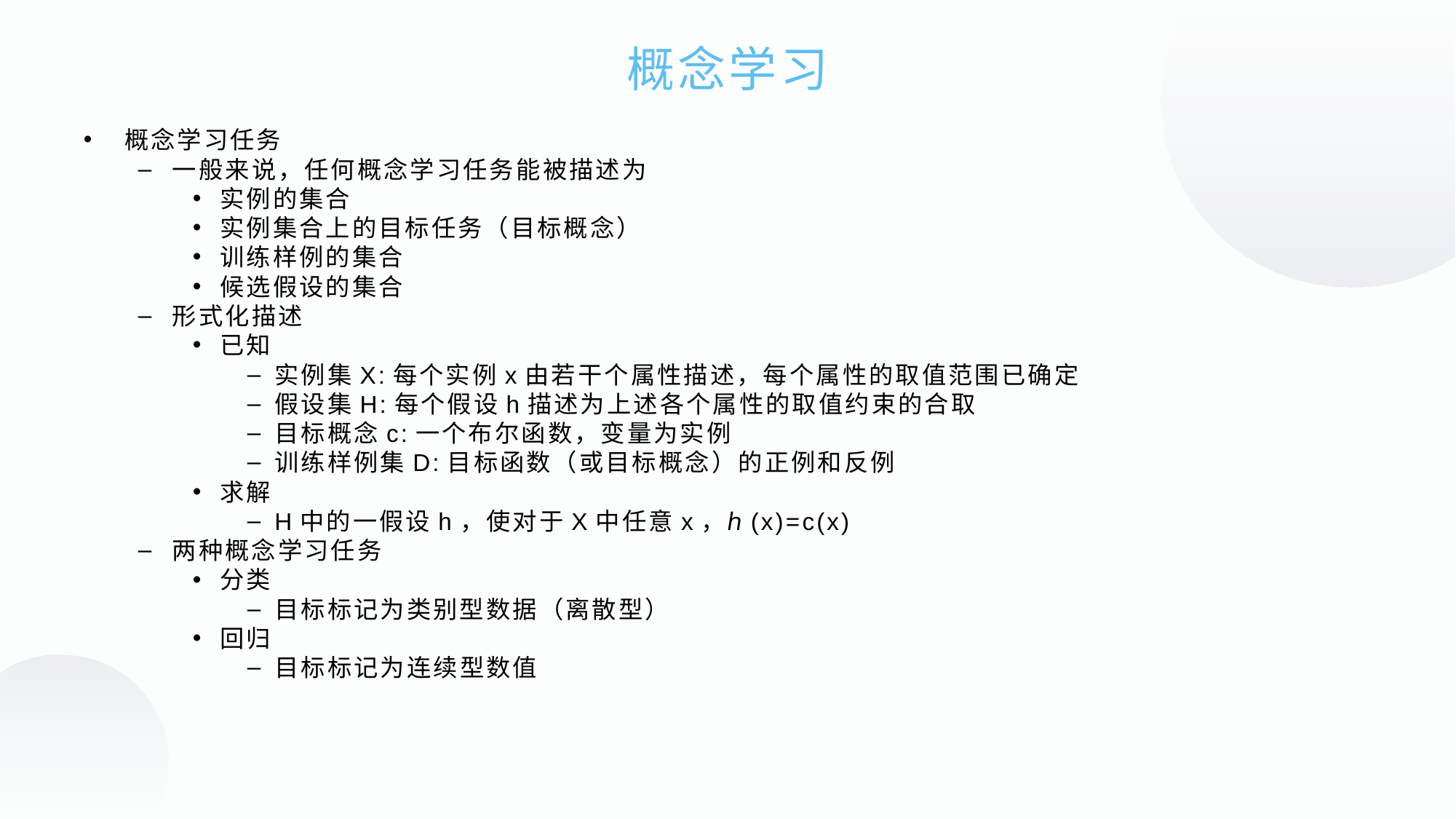

概念学习
概念学习任务
一般来说，任何概念学习任务能被描述为
实例的集合
实例集合上的目标任务（目标概念）
训练样例的集合
候选假设的集合
形式化描述
已知
实例集X:每个实例x由若干个属性描述，每个属性的取值范围已确定
假设集H:每个假设h描述为上述各个属性的取值约束的合取
目标概念c:一个布尔函数，变量为实例
训练样例集D:目标函数（或目标概念）的正例和反例
求解
H中的一假设h，使对于X中任意x，ℎ(x)=c(x)
两种概念学习任务
分类
目标标记为类别型数据（离散型）
回归
目标标记为连续型数值